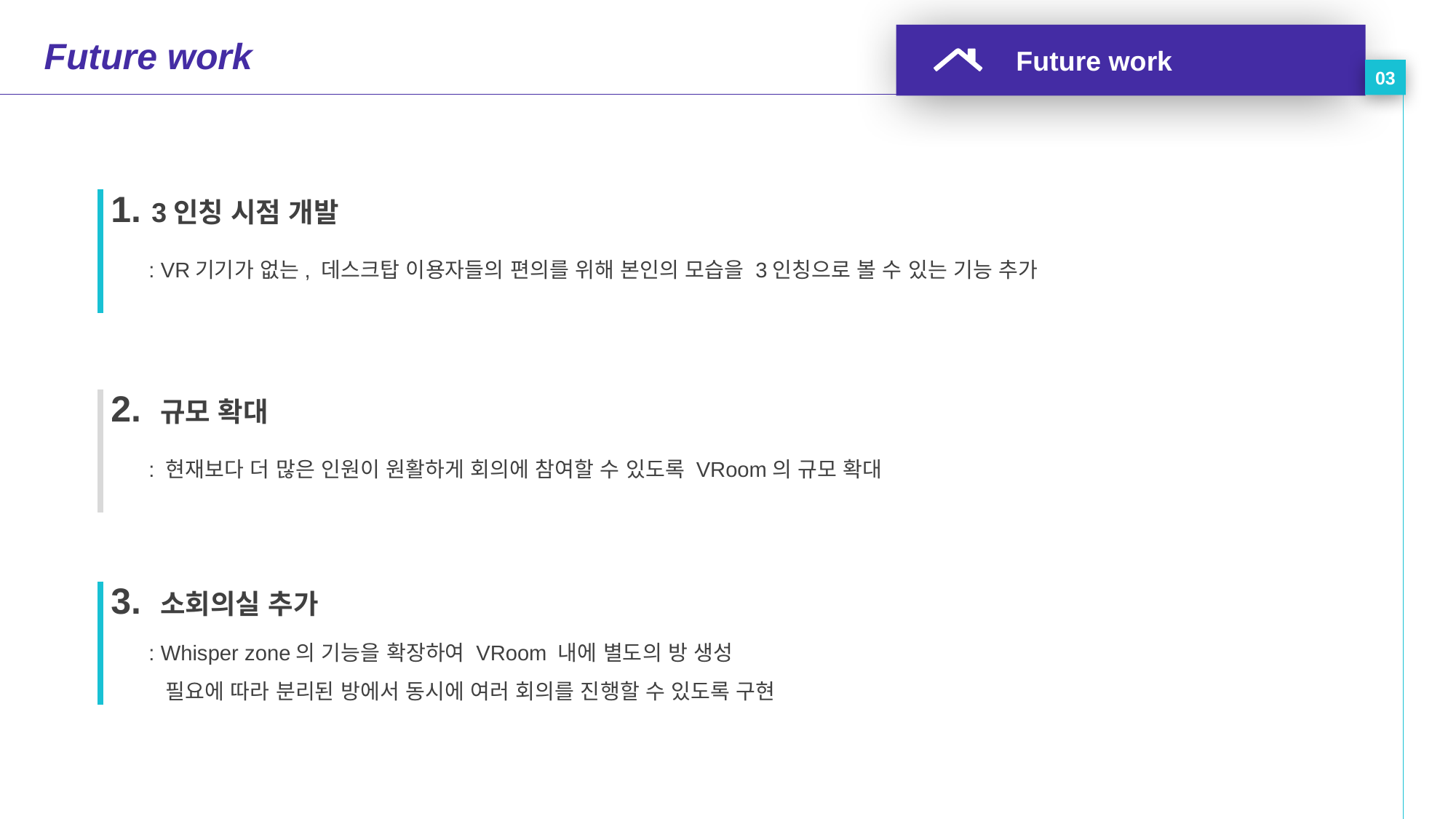

Future work

03
Future work
1. 3인칭 시점 개발
: VR기기가 없는, 데스크탑 이용자들의 편의를 위해 본인의 모습을 3인칭으로 볼 수 있는 기능 추가
2. 규모 확대
: 현재보다 더 많은 인원이 원활하게 회의에 참여할 수 있도록 VRoom의 규모 확대
3. 소회의실 추가
: Whisper zone의 기능을 확장하여 VRoom 내에 별도의 방 생성
  필요에 따라 분리된 방에서 동시에 여러 회의를 진행할 수 있도록 구현